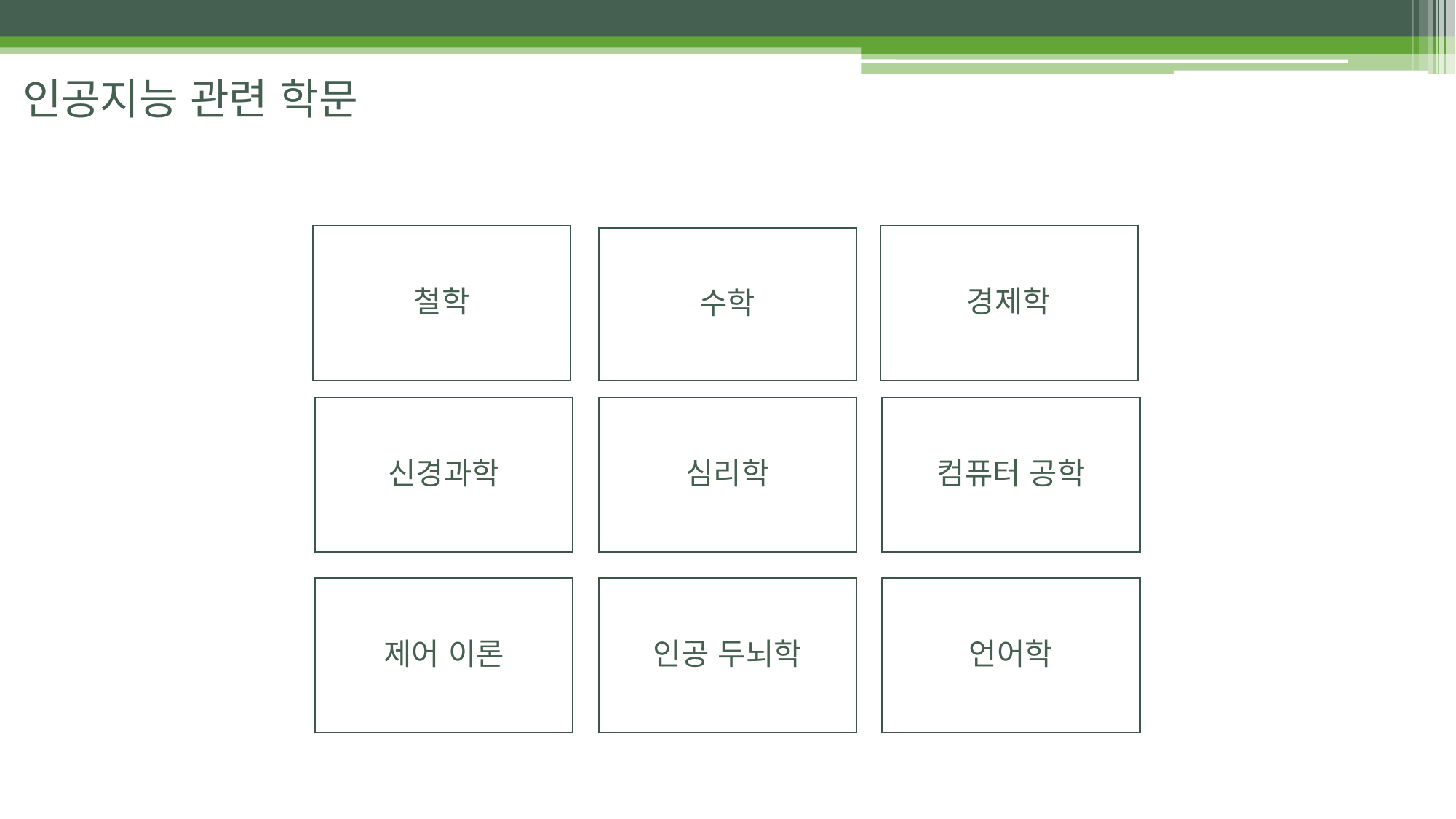

# 인공지능 관련 학문
철학
수학
경제학
신경과학
심리학
컴퓨터 공학
제어 이론
인공 두뇌학
언어학